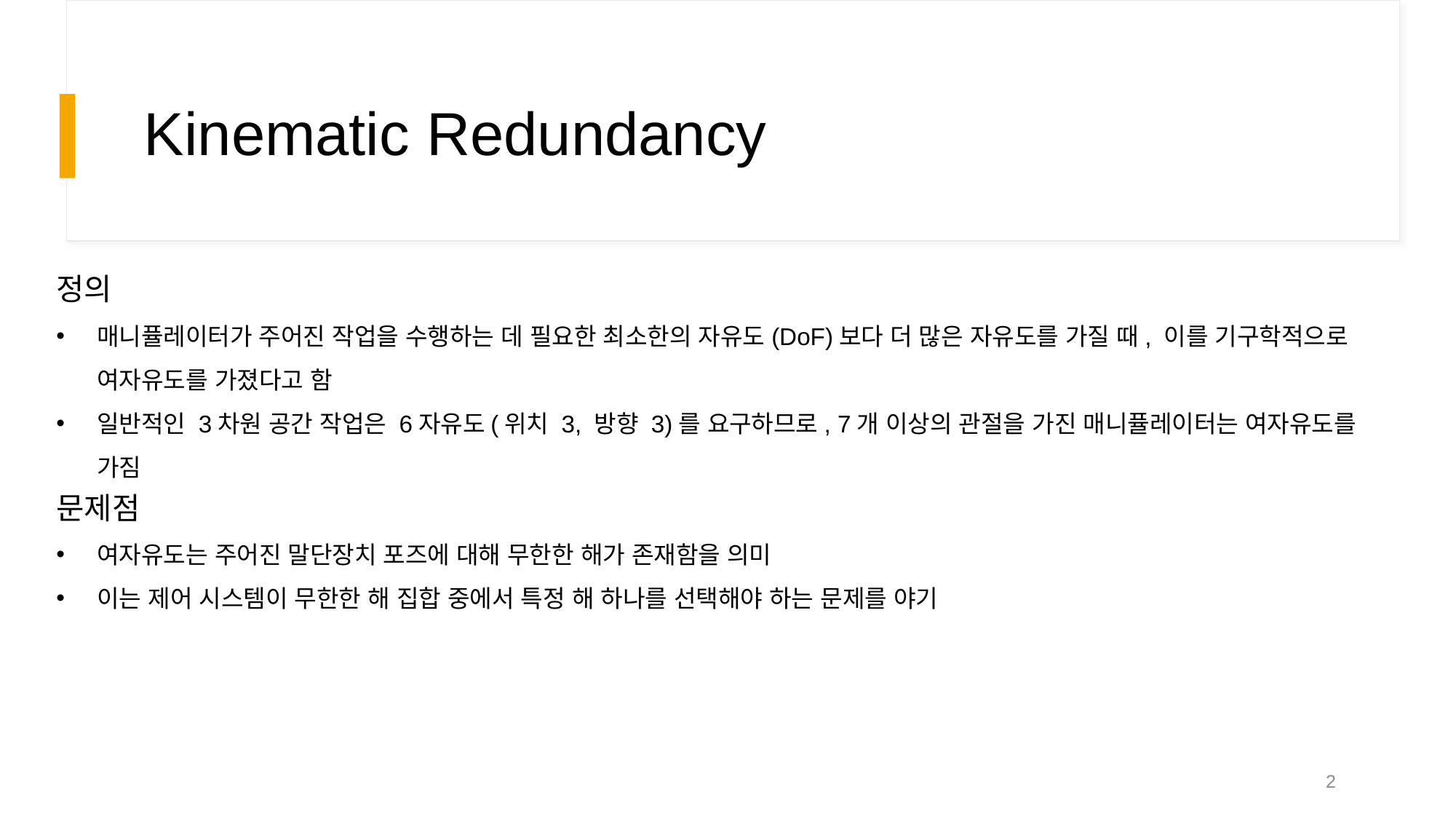

# Kinematic Redundancy
정의
매니퓰레이터가 주어진 작업을 수행하는 데 필요한 최소한의 자유도(DoF)보다 더 많은 자유도를 가질 때, 이를 기구학적으로 여자유도를 가졌다고 함
일반적인 3차원 공간 작업은 6자유도(위치 3, 방향 3)를 요구하므로, 7개 이상의 관절을 가진 매니퓰레이터는 여자유도를 가짐
문제점
여자유도는 주어진 말단장치 포즈에 대해 무한한 해가 존재함을 의미
이는 제어 시스템이 무한한 해 집합 중에서 특정 해 하나를 선택해야 하는 문제를 야기
2